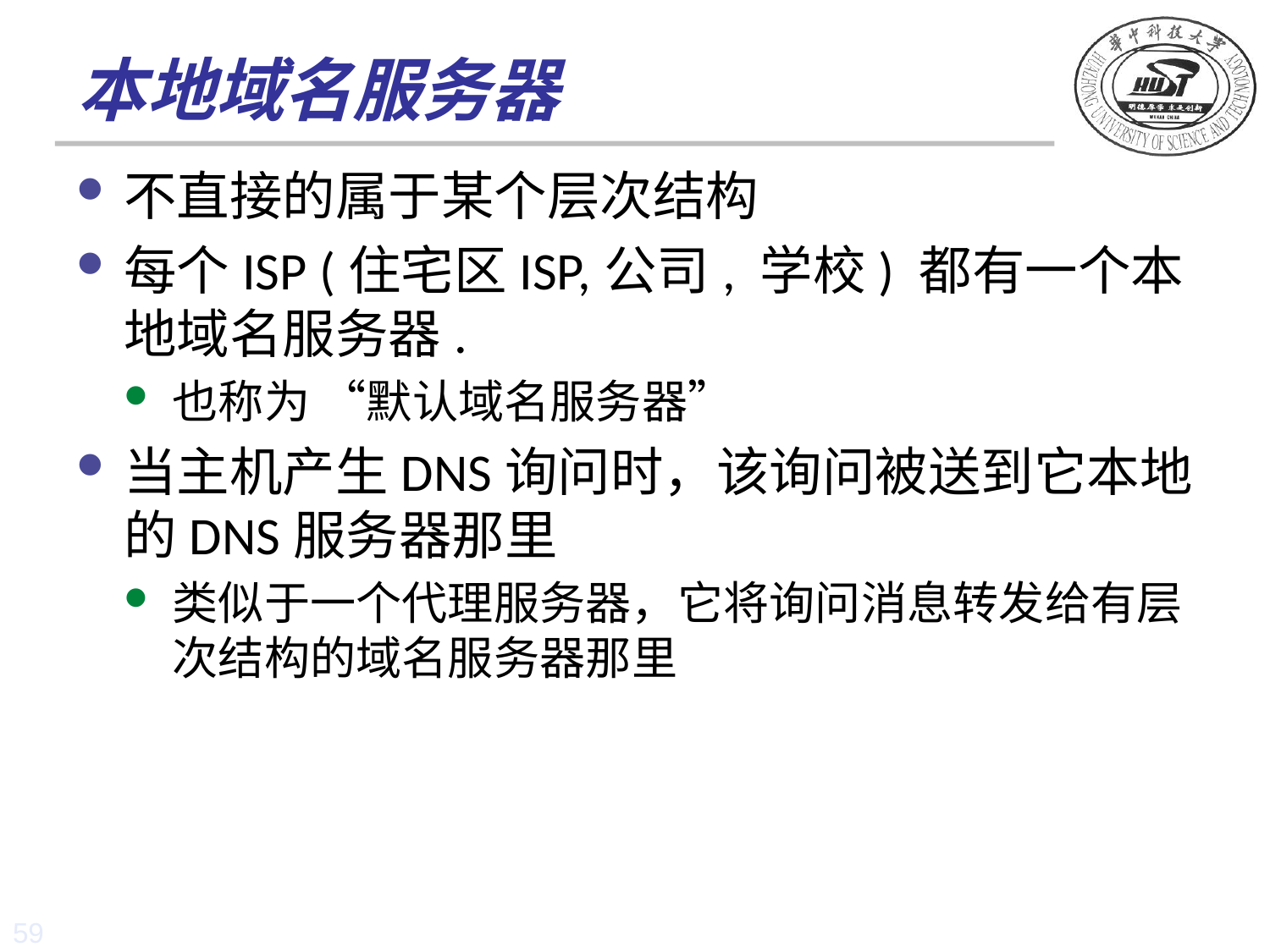

# 本地域名服务器
不直接的属于某个层次结构
每个ISP (住宅区ISP,公司, 学校) 都有一个本地域名服务器.
也称为 “默认域名服务器”
当主机产生DNS询问时，该询问被送到它本地的DNS服务器那里
类似于一个代理服务器，它将询问消息转发给有层次结构的域名服务器那里
59